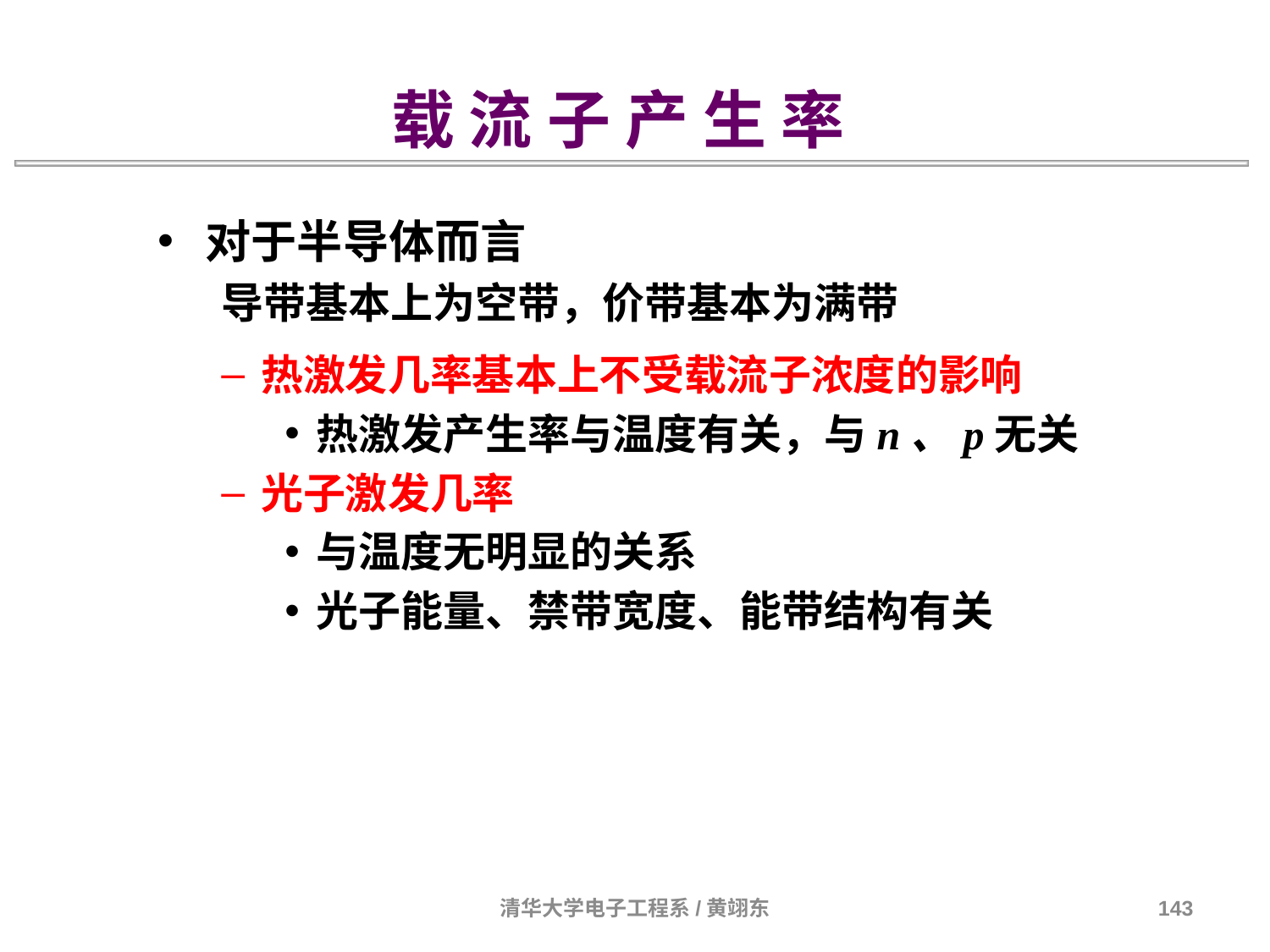

载 流 子 产 生 率

对于半导体而言
导带基本上为空带，价带基本为满带
热激发几率基本上不受载流子浓度的影响
热激发产生率与温度有关，与n、p无关
光子激发几率
与温度无明显的关系
光子能量、禁带宽度、能带结构有关
清华大学电子工程系/黄翊东
143